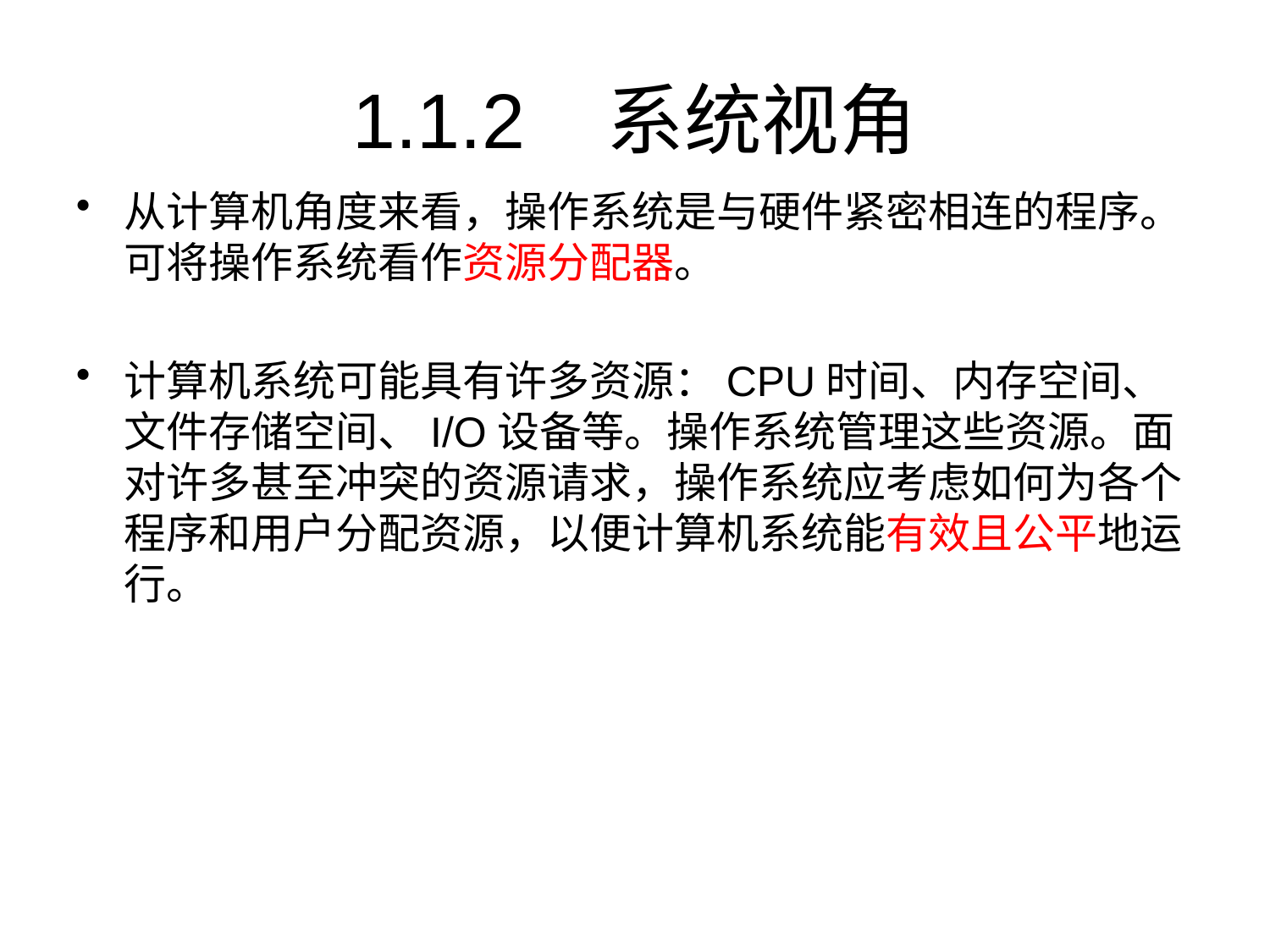

# 1.1.2	系统视角
从计算机角度来看，操作系统是与硬件紧密相连的程序。可将操作系统看作资源分配器。

计算机系统可能具有许多资源：CPU时间、内存空间、文件存储空间、I/O设备等。操作系统管理这些资源。面对许多甚至冲突的资源请求，操作系统应考虑如何为各个程序和用户分配资源，以便计算机系统能有效且公平地运行。